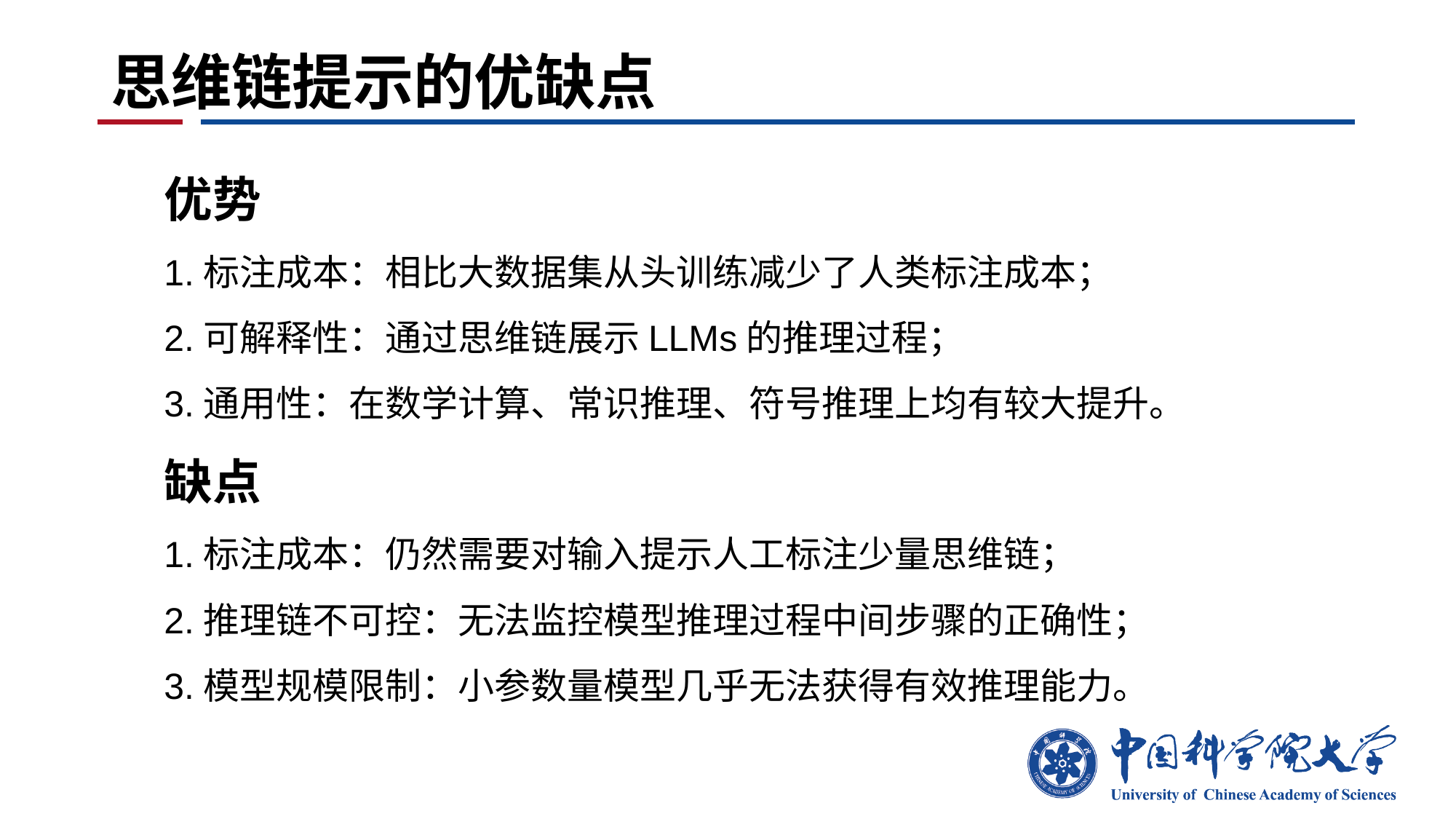

# 思维链提示的优缺点
优势
1.标注成本：相比大数据集从头训练减少了人类标注成本；
2.可解释性：通过思维链展示LLMs的推理过程；
3.通用性：在数学计算、常识推理、符号推理上均有较大提升。
缺点
1.标注成本：仍然需要对输入提示人工标注少量思维链；
2.推理链不可控：无法监控模型推理过程中间步骤的正确性；
3.模型规模限制：小参数量模型几乎无法获得有效推理能力。